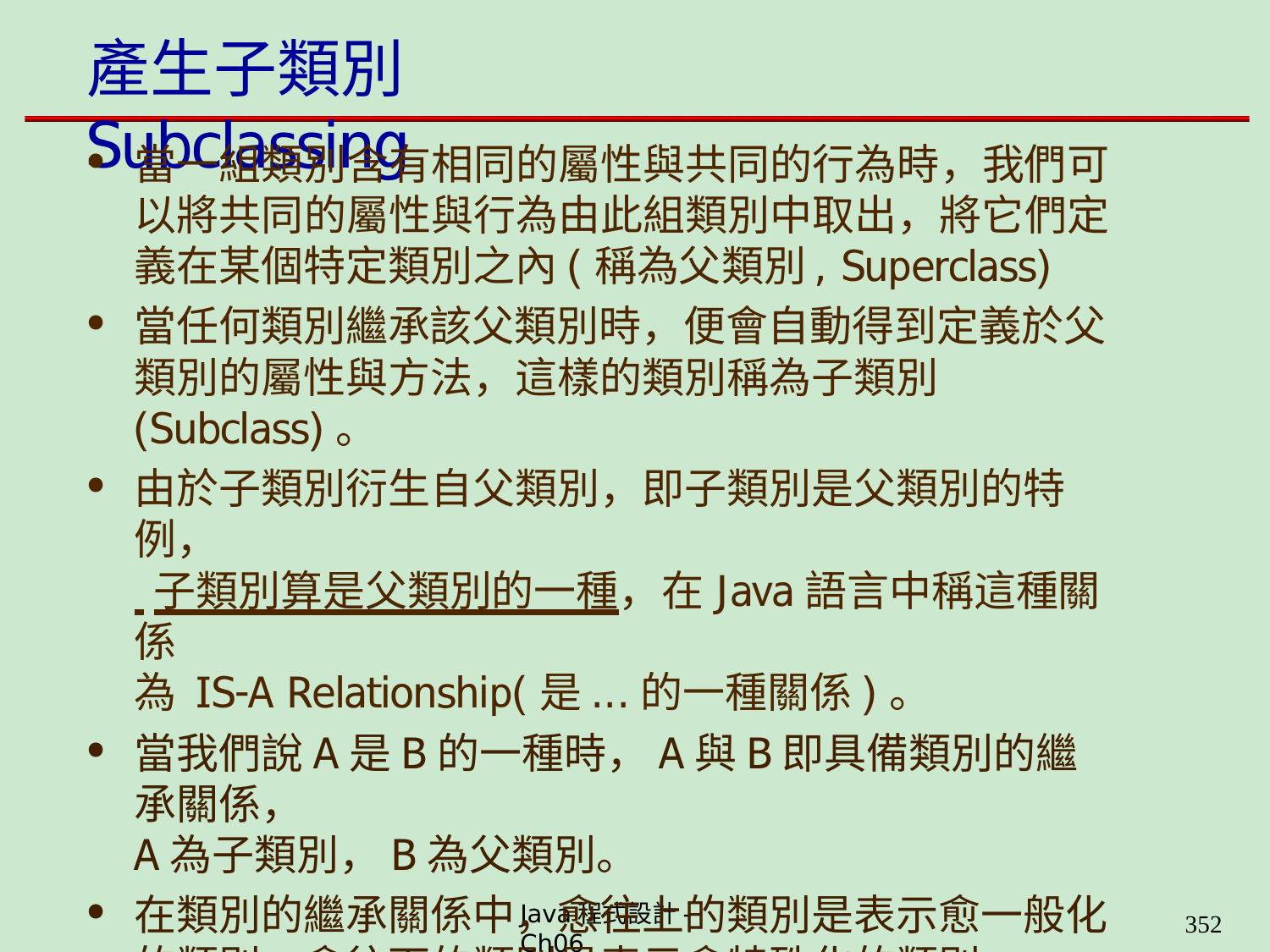

# 產生子類別Subclassing
當一組類別含有相同的屬性與共同的行為時，我們可 以將共同的屬性與行為由此組類別中取出，將它們定 義在某個特定類別之內(稱為父類別, Superclass)
當任何類別繼承該父類別時，便會自動得到定義於父
類別的屬性與方法，這樣的類別稱為子類別(Subclass)。
由於子類別衍生自父類別，即子類別是父類別的特例，
 子類別算是父類別的一種，在Java語言中稱這種關係
為 IS-A Relationship(是...的一種關係)。
當我們說A是B的一種時，A與B即具備類別的繼承關係，
A為子類別，B為父類別。
在類別的繼承關係中，愈往上的類別是表示愈一般化 的類別，愈往下的類別是表示愈特殊化的類別。
Java程式設計-Ch06
352